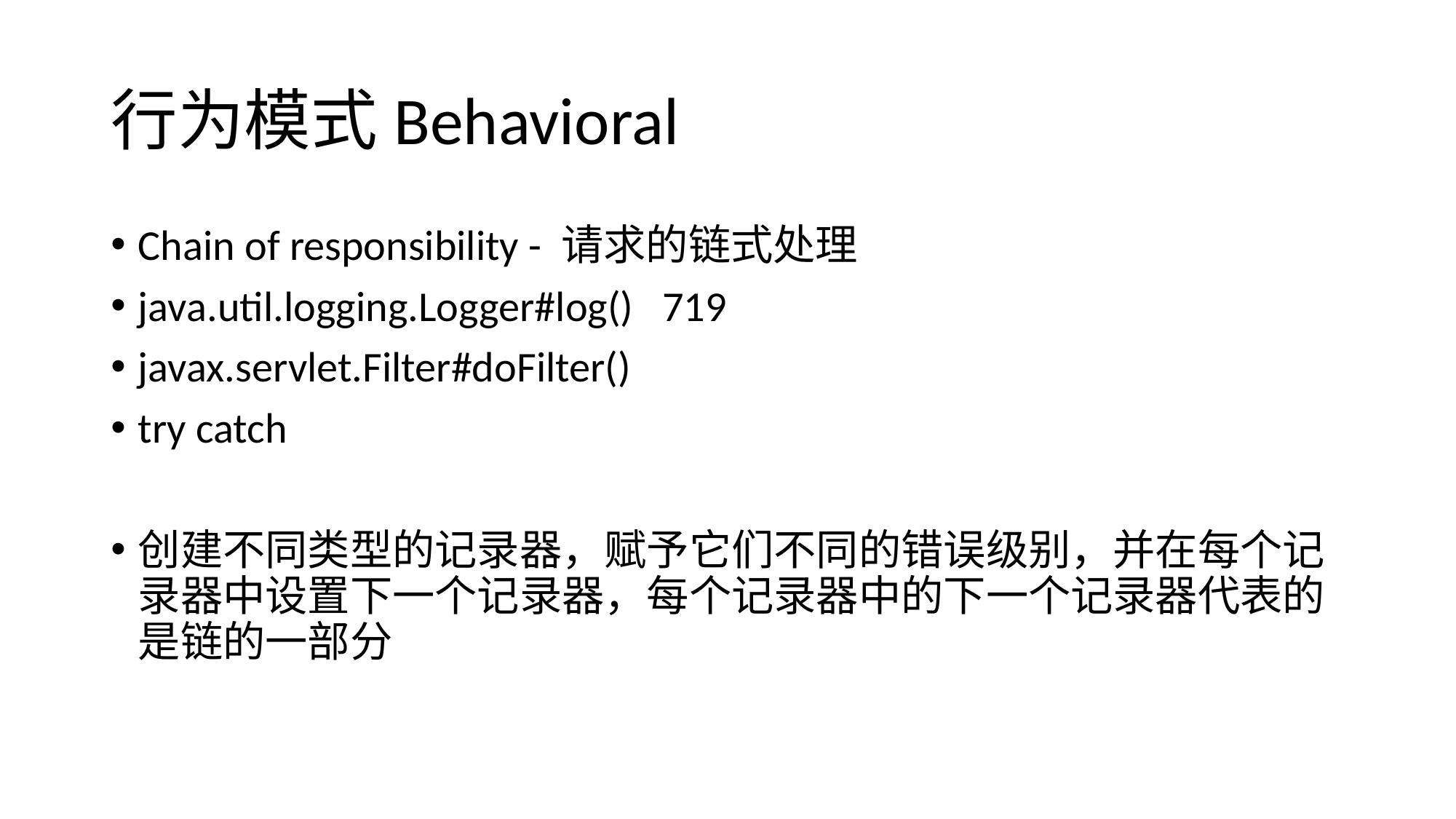

# 行为模式Behavioral
Chain of responsibility - 请求的链式处理
java.util.logging.Logger#log()   719
javax.servlet.Filter#doFilter()
try catch

创建不同类型的记录器，赋予它们不同的错误级别，并在每个记录器中设置下一个记录器，每个记录器中的下一个记录器代表的是链的一部分